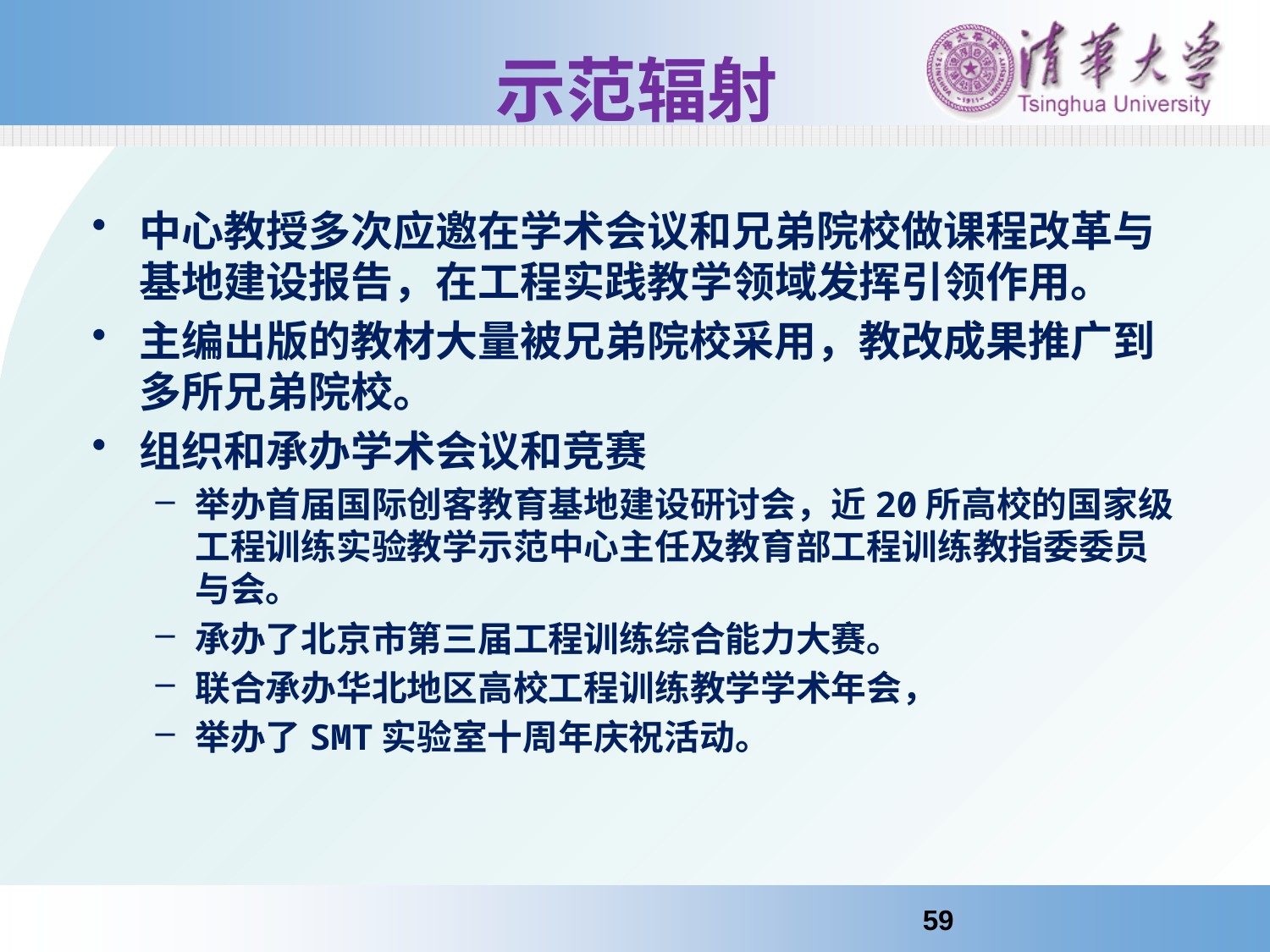

# 示范辐射
中心教授多次应邀在学术会议和兄弟院校做课程改革与基地建设报告，在工程实践教学领域发挥引领作用。
主编出版的教材大量被兄弟院校采用，教改成果推广到多所兄弟院校。
组织和承办学术会议和竞赛
举办首届国际创客教育基地建设研讨会，近20所高校的国家级工程训练实验教学示范中心主任及教育部工程训练教指委委员与会。
承办了北京市第三届工程训练综合能力大赛。
联合承办华北地区高校工程训练教学学术年会，
举办了SMT实验室十周年庆祝活动。

59